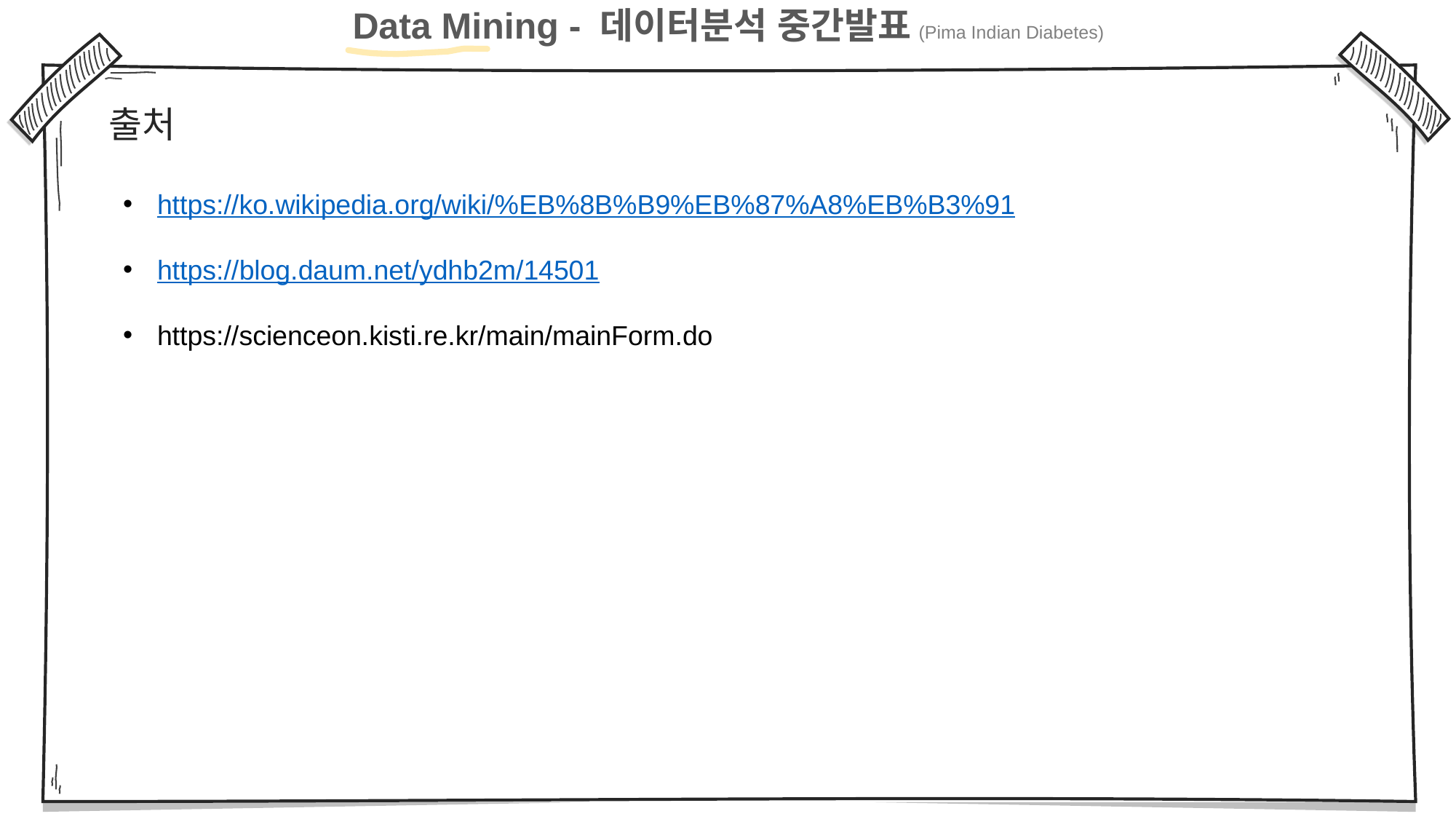

Data Mining - 데이터분석 중간발표  (Pima Indian Diabetes)

출처
https://ko.wikipedia.org/wiki/%EB%8B%B9%EB%87%A8%EB%B3%91

https://blog.daum.net/ydhb2m/14501

https://scienceon.kisti.re.kr/main/mainForm.do